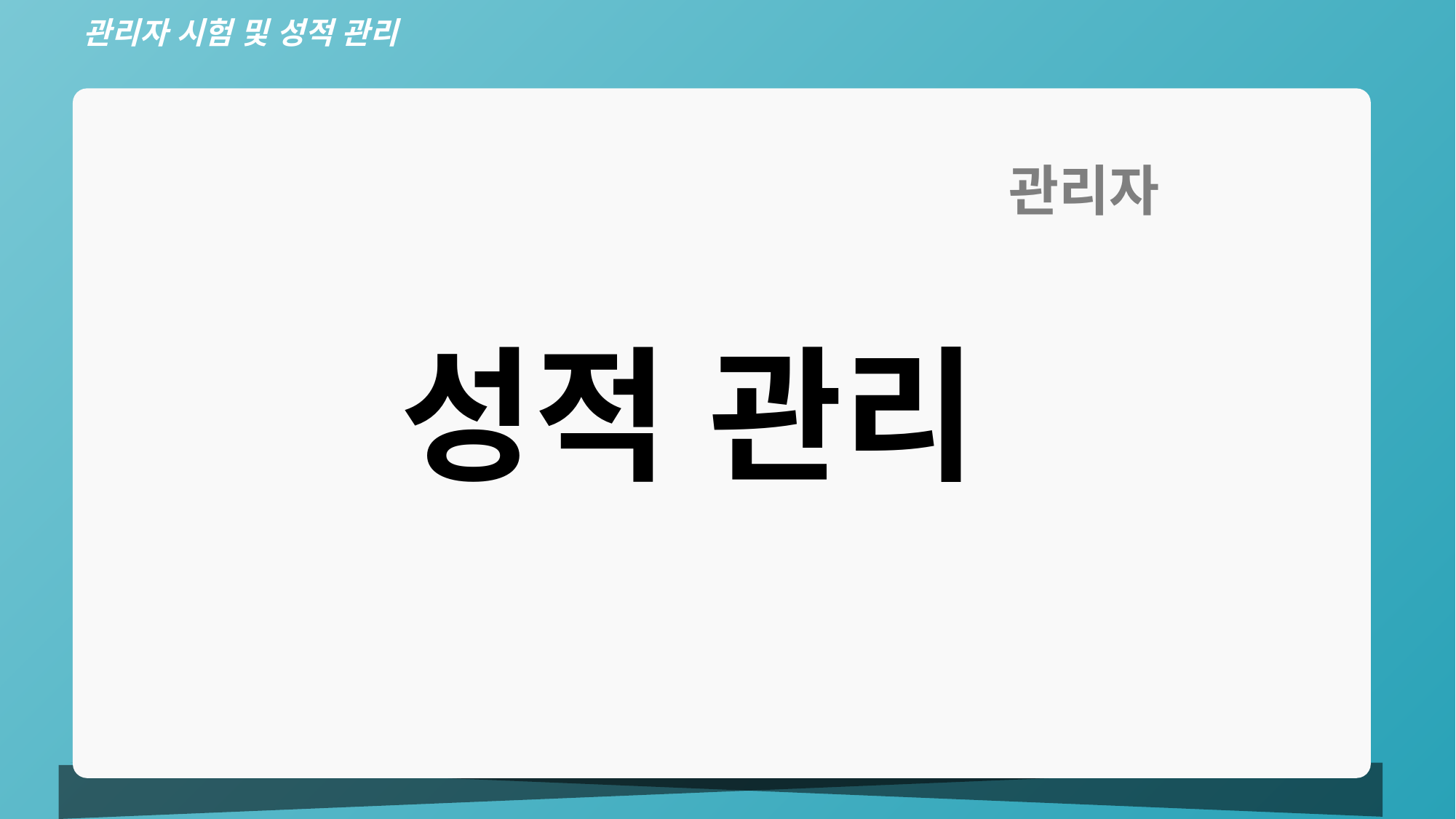

관리자 시험 및 성적 관리

관리자
      성적 관리